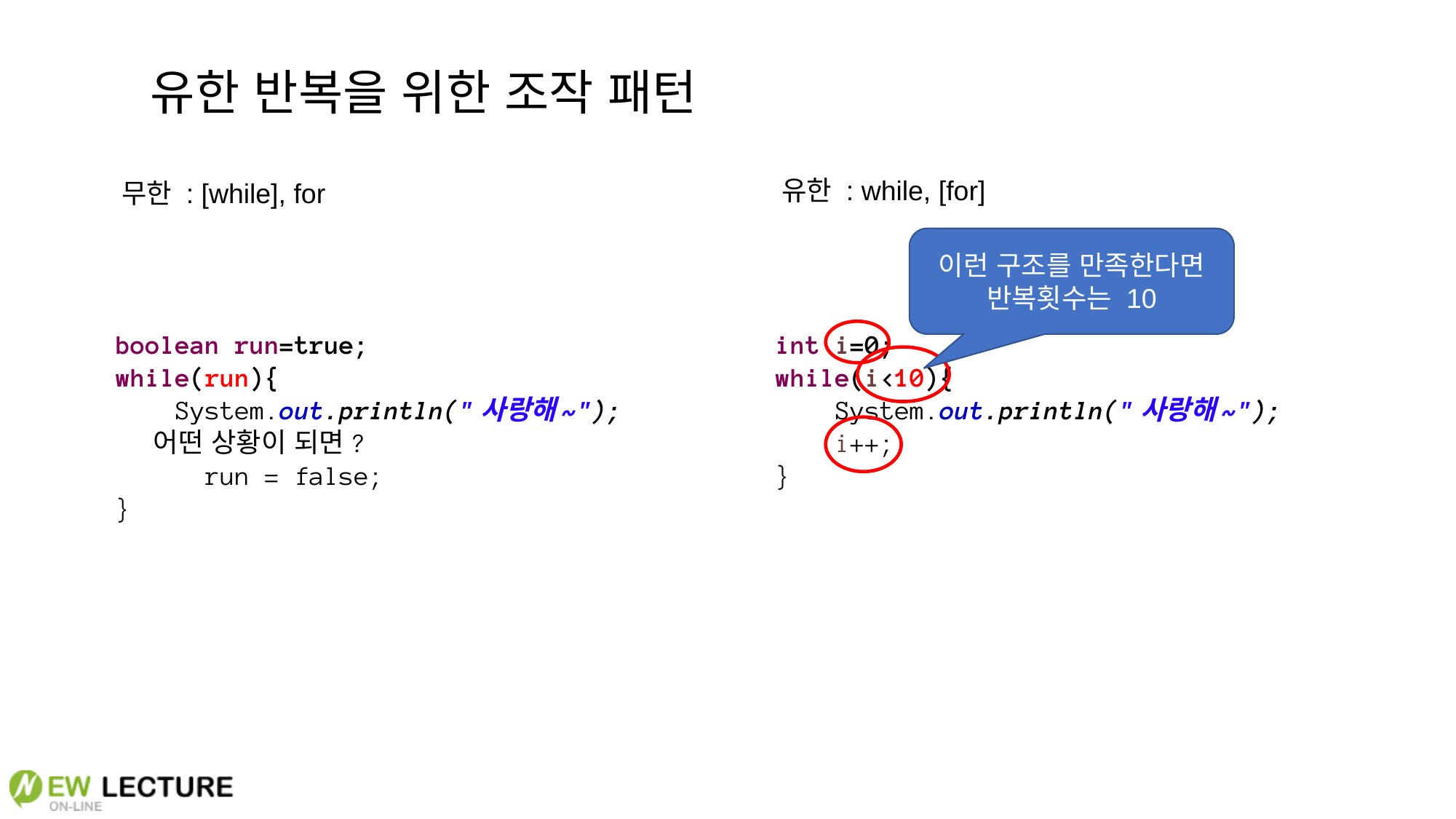

유한 반복을 위한 조작 패턴
유한 : while, [for]
무한 : [while], for
이런 구조를 만족한다면 반복횟수는 10
boolean run=true;
while(run){
    System.out.println("사랑해~");
    어떤 상황이 되면?
      run = false;
}
int i=0;
while(i<10){
    System.out.println("사랑해~");
    i++;
}